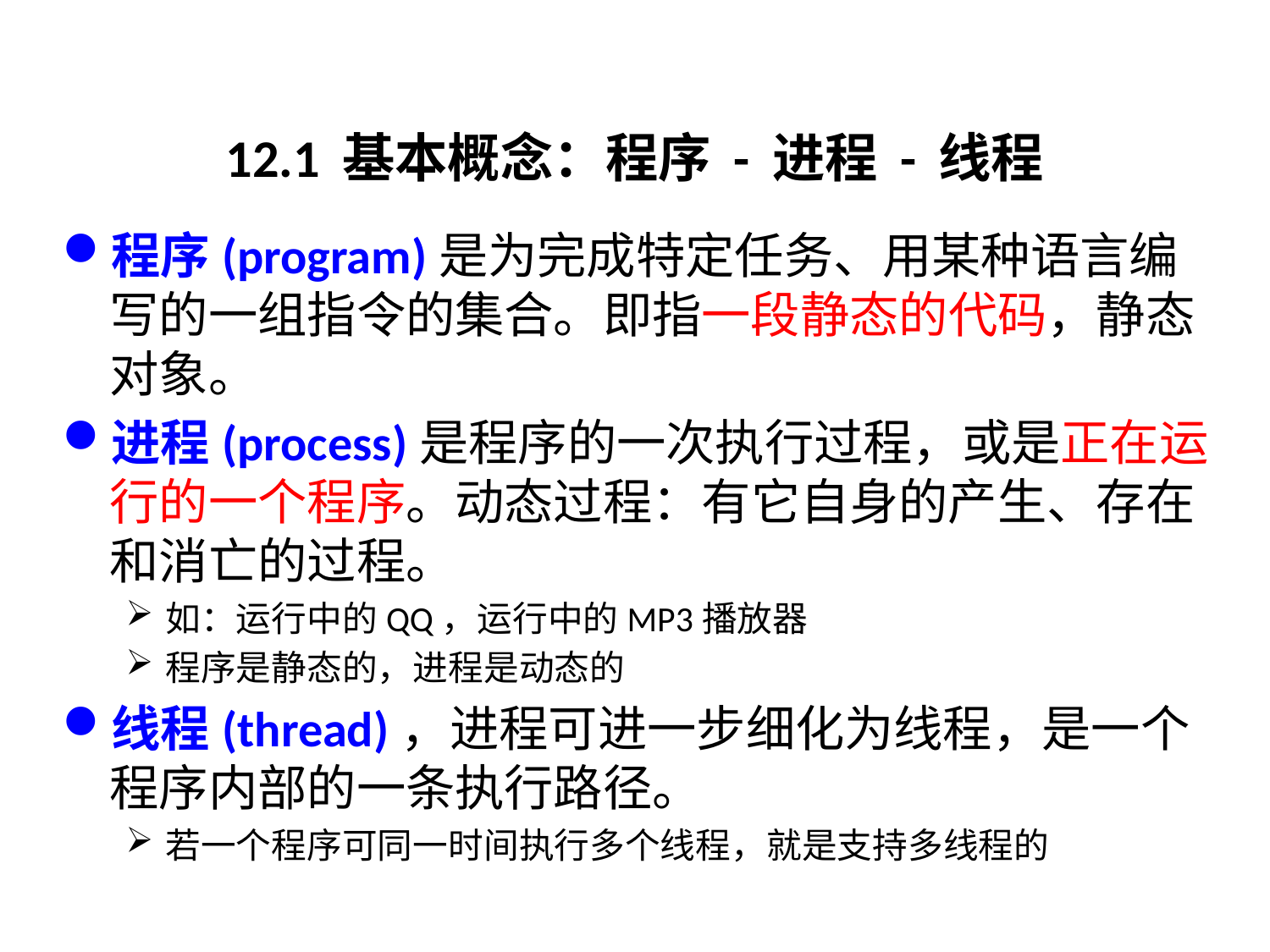

# 12.1 基本概念：程序 - 进程 - 线程
程序(program)是为完成特定任务、用某种语言编写的一组指令的集合。即指一段静态的代码，静态对象。
进程(process)是程序的一次执行过程，或是正在运行的一个程序。动态过程：有它自身的产生、存在和消亡的过程。
如：运行中的QQ，运行中的MP3播放器
程序是静态的，进程是动态的
线程(thread)，进程可进一步细化为线程，是一个程序内部的一条执行路径。
若一个程序可同一时间执行多个线程，就是支持多线程的